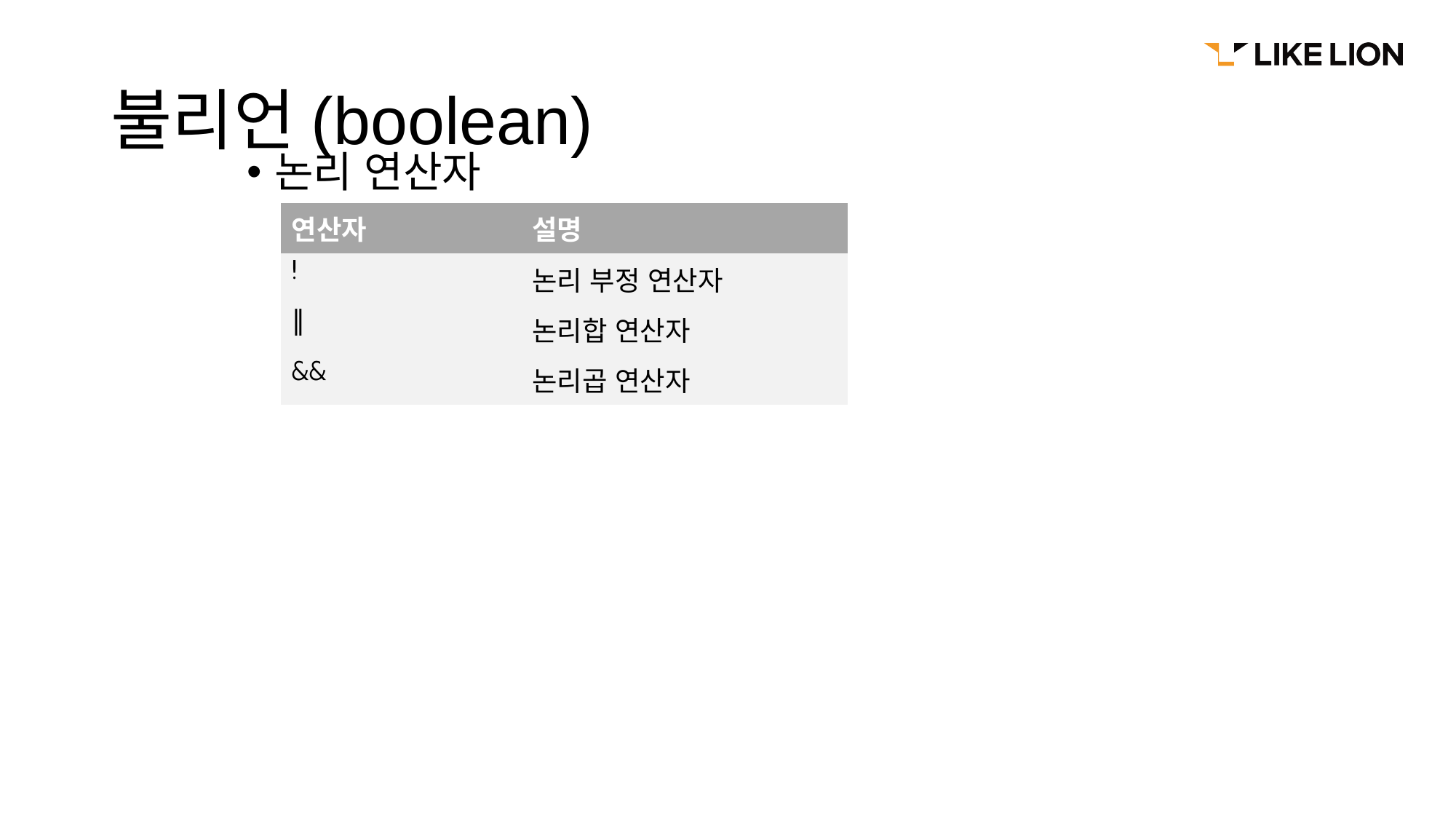

# 불리언(boolean)
논리 연산자

| 연산자 | 설명 |
| --- | --- |
| ! | 논리 부정 연산자 |
| ∥ | 논리합 연산자 |
| && | 논리곱 연산자 |